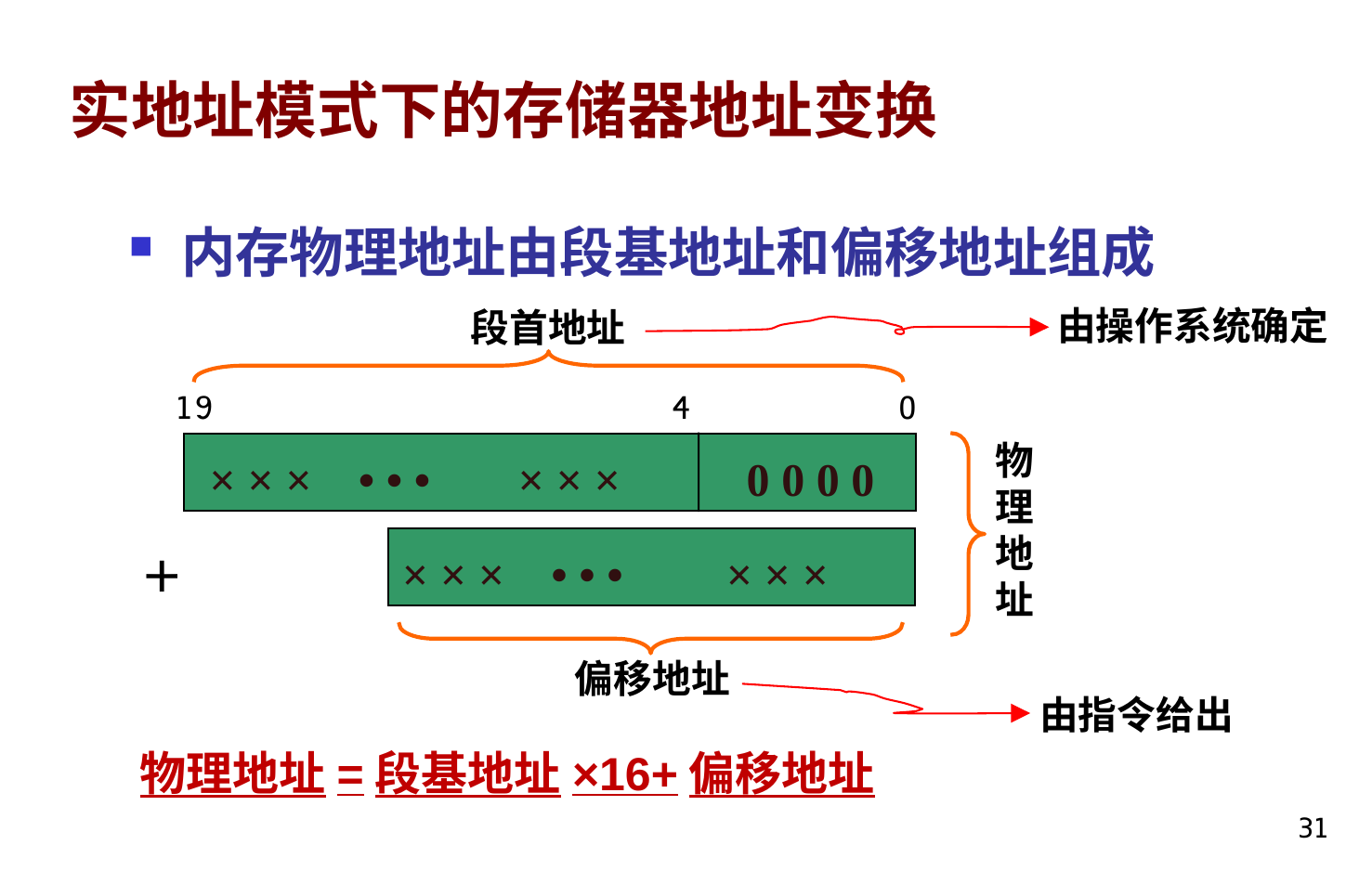

# 实地址模式下的存储器地址变换
内存物理地址由段基地址和偏移地址组成
由操作系统确定
段首地址

19
4
0

物理地址

× × ×    • • •
× × ×
0 0 0 0

+
× × ×    • • •
× × ×
偏移地址

由指令给出
物理地址=段基地址×16+偏移地址
31